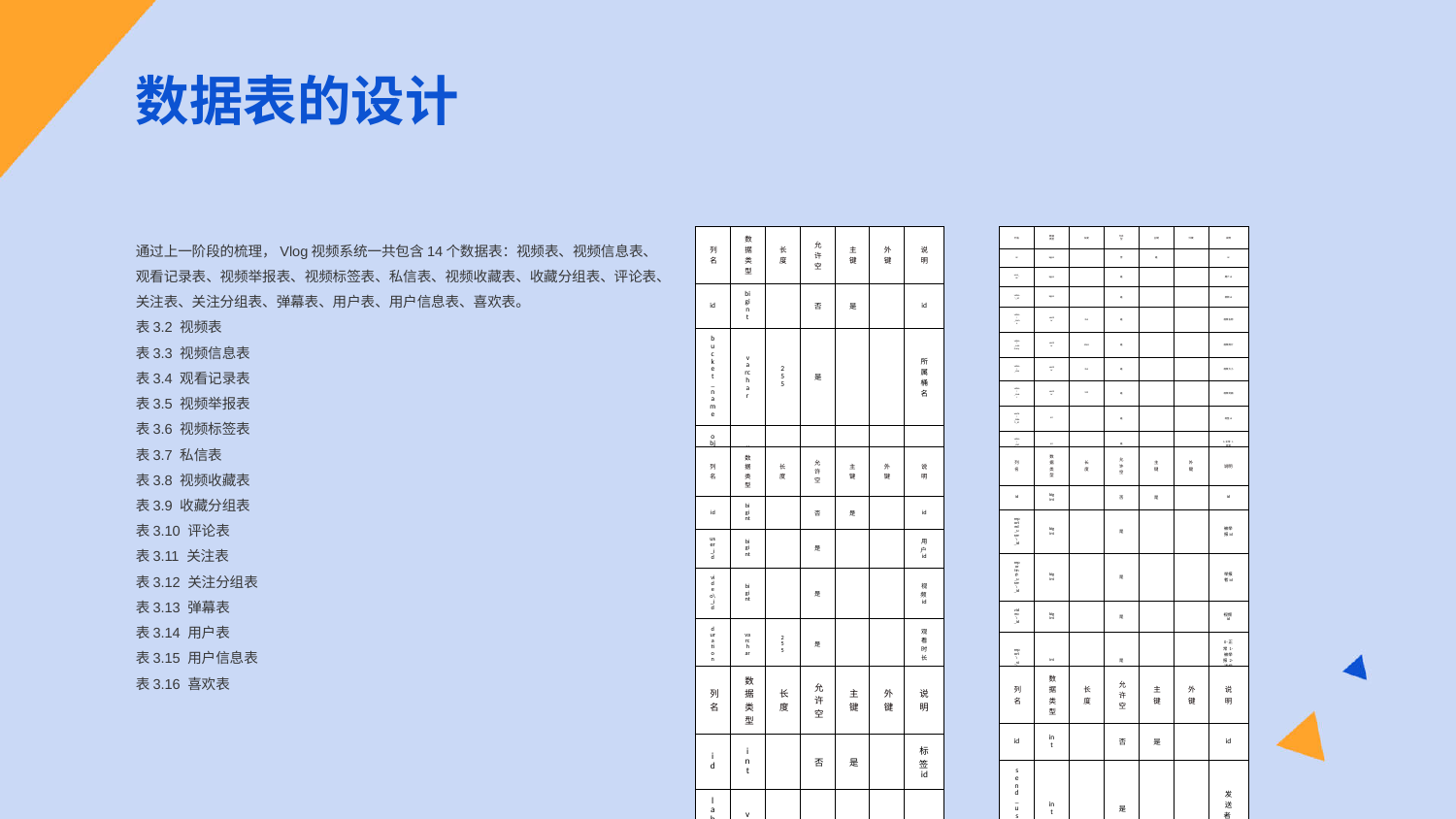

数据表的设计
通过上一阶段的梳理，Vlog视频系统一共包含14个数据表：视频表、视频信息表、观看记录表、视频举报表、视频标签表、私信表、视频收藏表、收藏分组表、评论表、关注表、关注分组表、弹幕表、用户表、用户信息表、喜欢表。
表3.2 视频表
表3.3 视频信息表
表3.4 观看记录表
表3.5 视频举报表
表3.6 视频标签表
表3.7 私信表
表3.8 视频收藏表
表3.9 收藏分组表
表3.10 评论表
表3.11 关注表
表3.12 关注分组表
表3.13 弹幕表
表3.14 用户表
表3.15 用户信息表
表3.16 喜欢表
| 列名 | 数据类型 | 长度 | 允许空 | 主键 | 外键 | 说明 |
| --- | --- | --- | --- | --- | --- | --- |
| id | bigint |  | 否 | 是 |  | id |
| bucket\_name | varchar | 255 | 是 |  |  | 所属桶名 |
| object\\_key | varchar | 500 | 是 |  |  | 文件的key |
| create\\_date | timestamp |  | 是 |  |  | 创建时间 |
| update\\_date | timestamp |  | 是 |  |  | 更新时间 |
| 列名 | 数据类型 | 长度 | 允许空 | 主键 | 外键 | 说明 |
| --- | --- | --- | --- | --- | --- | --- |
| id | bigint |  | 否 | 是 |  | id |
| user\_id | bigint |  | 是 |  |  | 用户id |
| video\\_id | bigint |  | 是 |  |  | 视频id |
| video\\_name | varchar | 255 | 是 |  |  | 视频名称 |
| video\\_summary | varchar | 4069 | 是 |  |  | 视频简介 |
| video\\_size | varchar | 255 | 是 |  |  | 视频大小 |
| video\\_cover | varchar | 512 | 是 |  |  | 视频封面 |
| works\\_label\\_id | int |  | 是 |  |  | 标签id |
| video\\_status | int |  | 是 |  |  | 0-正常 1-异常 |
| video\\_review | int |  | 是 |  |  | 0-未审核 1-已审核 2-未通过 |
| video\\_md5 | varchar | 255 | 是 |  |  | md5 |
| is\\_delete | int |  | 是 |  |  | 删除 0-正常 1-已删 |
| cerete\\_date | timestamp |  | 是 |  |  | 创建时间 |
| update\\_date | timestamp |  | 是 |  |  | 更新时间 |
| 列名 | 数据类型 | 长度 | 允许空 | 主键 | 外键 | 说明 |
| --- | --- | --- | --- | --- | --- | --- |
| id | bigint |  | 否 | 是 |  | id |
| user\_id | bigint |  | 是 |  |  | 用户id |
| video\\_id | bigint |  | 是 |  |  | 视频id |
| duration | varchar | 255 | 是 |  |  | 观看时长 |
| create\\_date | timestamp |  | 是 |  |  | 创建时间 |
| update\\_date | timestamp |  | 是 |  |  | 更新时间 |
| 列名 | 数据类型 | 长度 | 允许空 | 主键 | 外键 | 说明 |
| --- | --- | --- | --- | --- | --- | --- |
| id | bigint |  | 否 | 是 |  | id |
| reported\_user\\_id | bigint |  | 是 |  |  | 被举报id |
| reporting\\_user\\_id | bigint |  | 是 |  |  | 举报者id |
| video\\_id | bigint |  | 是 |  |  | 视频id |
| report\\_status | int |  | 是 |  |  | 0-正常 1-被举报 2-违规 3-不违规 |
| report\\_message | varchar | 512 | 是 |  |  | 举报留言 |
| cerete\\_date | timestamp |  | 是 |  |  | 创建时间 |
| update\\_date | timestamp |  | 是 |  |  | 更新时间 |
| 列名 | 数据类型 | 长度 | 允许空 | 主键 | 外键 | 说明 |
| --- | --- | --- | --- | --- | --- | --- |
| id | int |  | 否 | 是 |  | 标签id |
| label\_code | varchar | 255 | 是 |  |  | 标签编号 |
| label\\_name | varchar | 255 | 是 |  |  | 标签名字 |
| 列名 | 数据类型 | 长度 | 允许空 | 主键 | 外键 | 说明 |
| --- | --- | --- | --- | --- | --- | --- |
| id | int |  | 否 | 是 |  | id |
| send\_user\\_id | int |  | 是 |  |  | 发送者id |
| accept\\_user\\_id | int |  | 是 |  |  | 接收者id |
| message | varchar | 2048 | 是 |  |  | 消息内容 |
| create\\_time | timestamp |  | 是 |  |  | 创建时间 |
| 列名 | 数据类型 | 长度 | 允许空 | 主键 | 外键 | 说明 |
| --- | --- | --- | --- | --- | --- | --- |
| id | bigint |  | 否 | 是 |  | id |
| user\_id | bigint |  | 是 |  |  | 用户id |
| video\\_id | bigint |  | 是 |  |  | 视频id |
| group\\_id | int |  | 是 |  |  | 分组id |
| create\\_date | timestamp |  | 是 |  |  | 创建时间 |
| update\\_date | timestamp |  | 是 |  |  | 更新时间 |
| 列名 | 数据类型 | 长度 | 允许空 | 主键 | 外键 | 说明 |
| --- | --- | --- | --- | --- | --- | --- |
| id | bigint |  | 否 | 是 |  | id |
| user\_id | bigint |  | 是 |  |  | 用户id |
| group\\_name | varchar | 255 | 是 |  |  | 分组名称 |
| create\\_date | timestamp |  | 是 |  |  | 创建时间 |
| update\\_date | timestamp |  | 是 |  |  | 更新时间 |
| 列名 | 数据类型 | 长度 | 允许空 | 主键 | 外键 | 说明 |
| --- | --- | --- | --- | --- | --- | --- |
| id | bigint |  | 否 | 是 |  | id |
| content | text |  | 是 |  |  | 内容 |
| video\_id | bigint |  | 是 |  |  | 视频id |
| user\\_id | bigint |  | 是 |  |  | 用户id |
| reply\\_to\\_user\\_id | bigint |  | 是 |  |  | 回复对象用户id |
| report\\_status | int |  | 是 |  |  | 评论举报状态 |
| create\\_date | timestamp |  | 是 |  |  | 创建时间 |
| update\\_date | timestamp |  | 是 |  |  | 更新时间 |
| 列名 | 数据类型 | 长度 | 允许空 | 主键 | 外键 | 说明 |
| --- | --- | --- | --- | --- | --- | --- |
| id | bigint |  | 否 | 是 |  | id |
| user\_id | bigint |  | 是 |  |  | 本人id |
| up\\_id | bigint |  | 是 |  |  | 作者id |
| group\\_id | bigint |  | 是 |  |  | 分组id |
| create\\_date | timestamp |  | 是 |  |  | 创建时间 |
| update\\_date | timestamp |  | 是 |  |  | 更新时间 |
| 列名 | 数据类型 | 长度 | 允许空 | 主键 | 外键 | 说明 |
| --- | --- | --- | --- | --- | --- | --- |
| id | bigint |  | 否 | 是 |  | id |
| user\_id | bigint |  | 是 |  |  | 用户id |
| group\\_name | varchar | 255 | 是 |  |  | 分组名称 |
| create\\_date | timestamp |  | 是 |  |  | 创建时间 |
| update\\_date | timestamp |  | 是 |  |  | 更新时间 |
| 列名 | 数据类型 | 长度 | 允许空 | 主键 | 外键 | 说明 |
| --- | --- | --- | --- | --- | --- | --- |
| id | bigint |  | 否 | 是 |  | id |
| user\_id | bigint |  | 是 |  |  | 用户id |
| video\\_id | bigint |  | 是 |  |  | 视频id |
| scrolling\\_context | varchar | 512 | 是 |  |  | 弹幕内容 |
| relative\\_time | bigint |  | 是 |  |  | 弹幕相对时间 |
| 列名 | 数据类型 | 长度 | 允许空 | 主键 | 外键 | 说明 |
| --- | --- | --- | --- | --- | --- | --- |
| id | bigint |  | 否 | 是 |  | id |
| phone\_num | varchar | 255 | 是 |  |  | 电话 |
| password | varchar | 512 | 是 |  |  | 密码 |
| salt | varchar | 255 | 是 |  |  | salt |
| create\\_date | timestamp |  | 是 |  |  | 创建时间 |
| update\\_date | timestamp |  | 是 |  |  | 更新时间 |
| 列名 | 数据类型 | 长度 | 允许空 | 主键 | 外键 | 说明 |
| --- | --- | --- | --- | --- | --- | --- |
| id | int |  | 否 | 是 |  | id |
| user\_id | bigint |  | 否 |  |  | 用户id |
| image | varchar | 255 | 是 |  |  | 头像 |
| role\\_id | int |  | 是 |  |  | 角色id |
| status | int |  | 是 |  |  | 用户状态 |
| nickname | varchar | 255 | 是 |  |  | 昵称 |
| signature | varchar | 255 | 是 |  |  | 个性签名 |
| create\\_date | timestamp |  | 是 |  |  | 创建时间 |
| update\\_date | timestamp |  | 是 |  |  | 更新时间 |
| 列名 | 数据类型 | 长度 | 允许空 | 主键 | 外键 | 说明 |
| --- | --- | --- | --- | --- | --- | --- |
| id | bigint |  | 否 | 是 |  | id |
| user\_id | bigint |  | 是 |  |  | 用户id |
| video\\_id | bigint |  | 是 |  |  | 视频id |
| create\\_date | timestamp |  | 是 |  |  | 创建时间 |
| update\\_date | timestamp |  | 是 |  |  | 更新时间 |